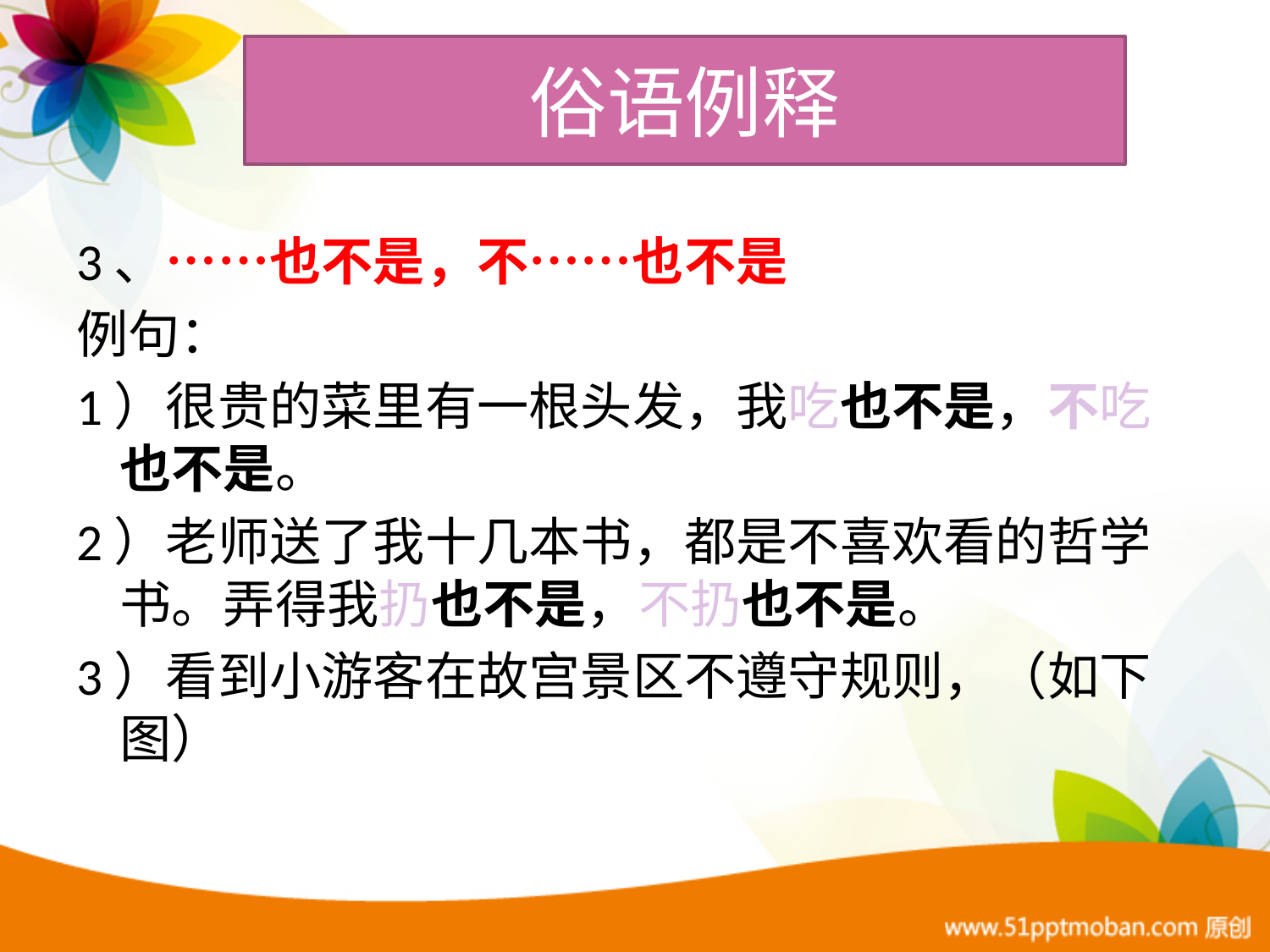

俗语例释
# 俗语例句
3、……也不是，不……也不是
例句：
1）很贵的菜里有一根头发，我吃也不是，不吃也不是。
2）老师送了我十几本书，都是不喜欢看的哲学书。弄得我扔也不是，不扔也不是。
3）看到小游客在故宫景区不遵守规则，（如下图）